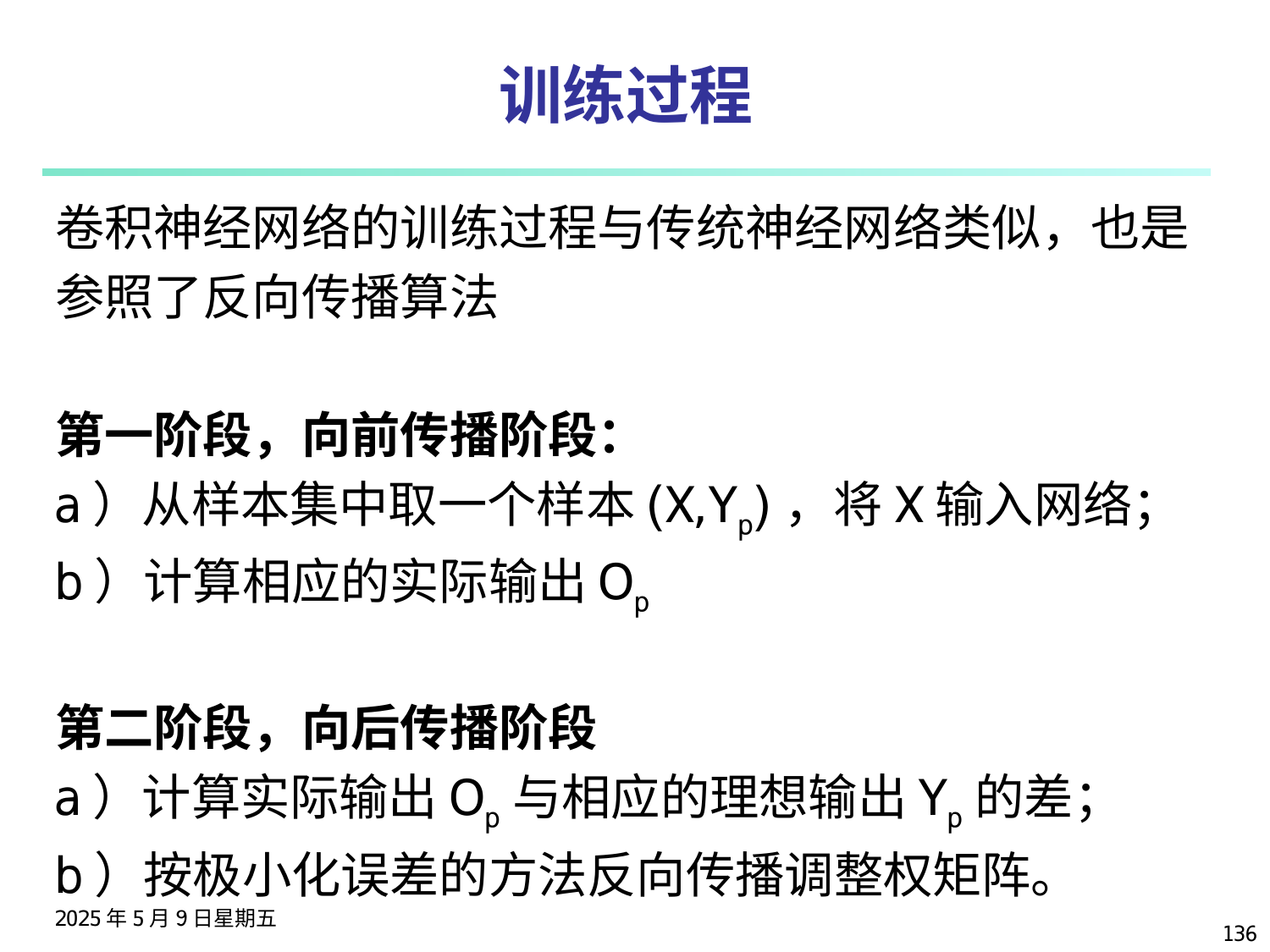

# 训练过程
卷积神经网络的训练过程与传统神经网络类似，也是
参照了反向传播算法

第一阶段，向前传播阶段：
a）从样本集中取一个样本(X,Yp)，将X输入网络；
b）计算相应的实际输出Op

第二阶段，向后传播阶段
a）计算实际输出Op与相应的理想输出Yp的差；
b）按极小化误差的方法反向传播调整权矩阵。

2025年5月9日星期五
136